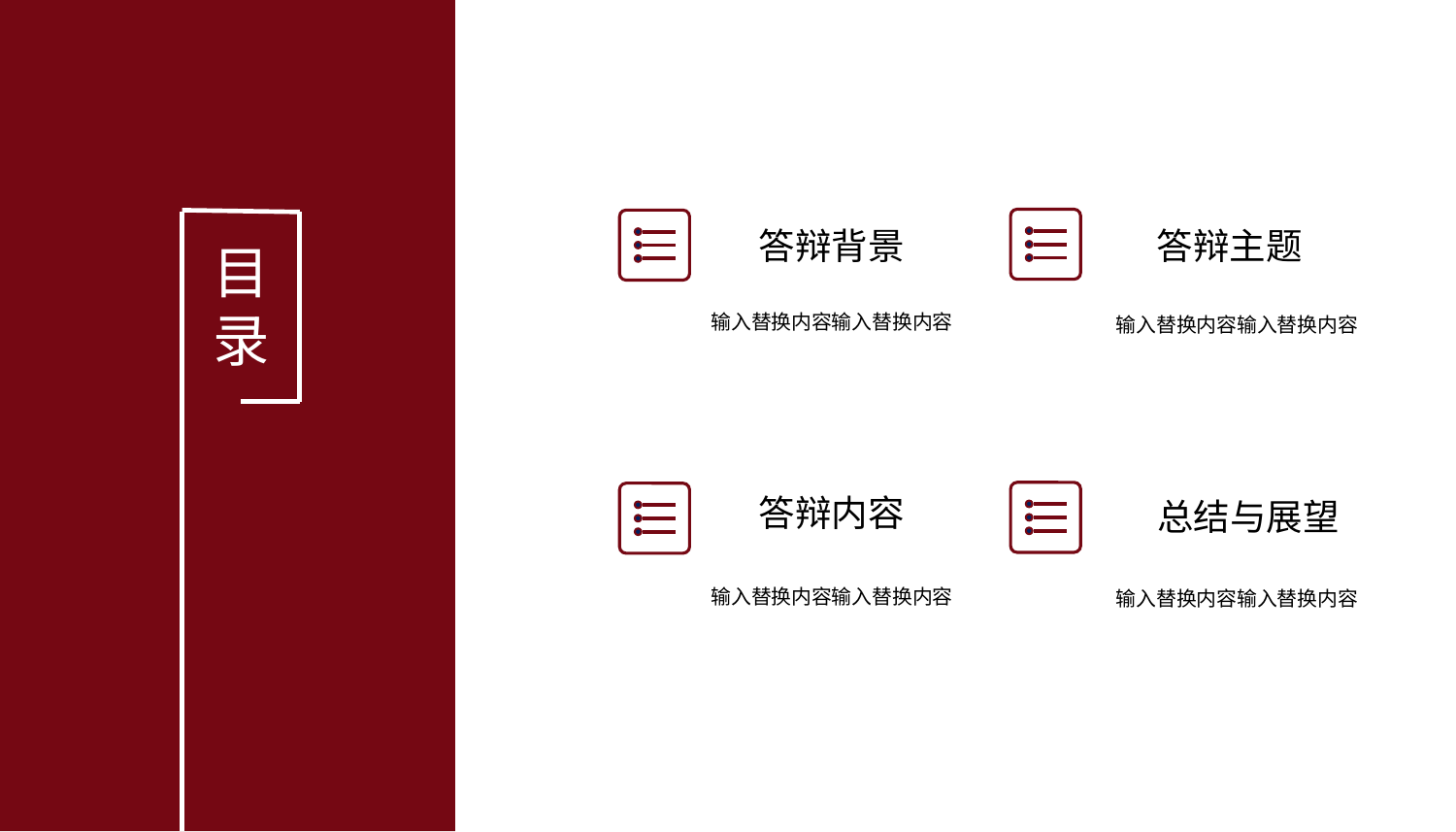

答辩背景
答辩主题
目录
输入替换内容输入替换内容
输入替换内容输入替换内容

答辩内容
总结与展望
输入替换内容输入替换内容
输入替换内容输入替换内容